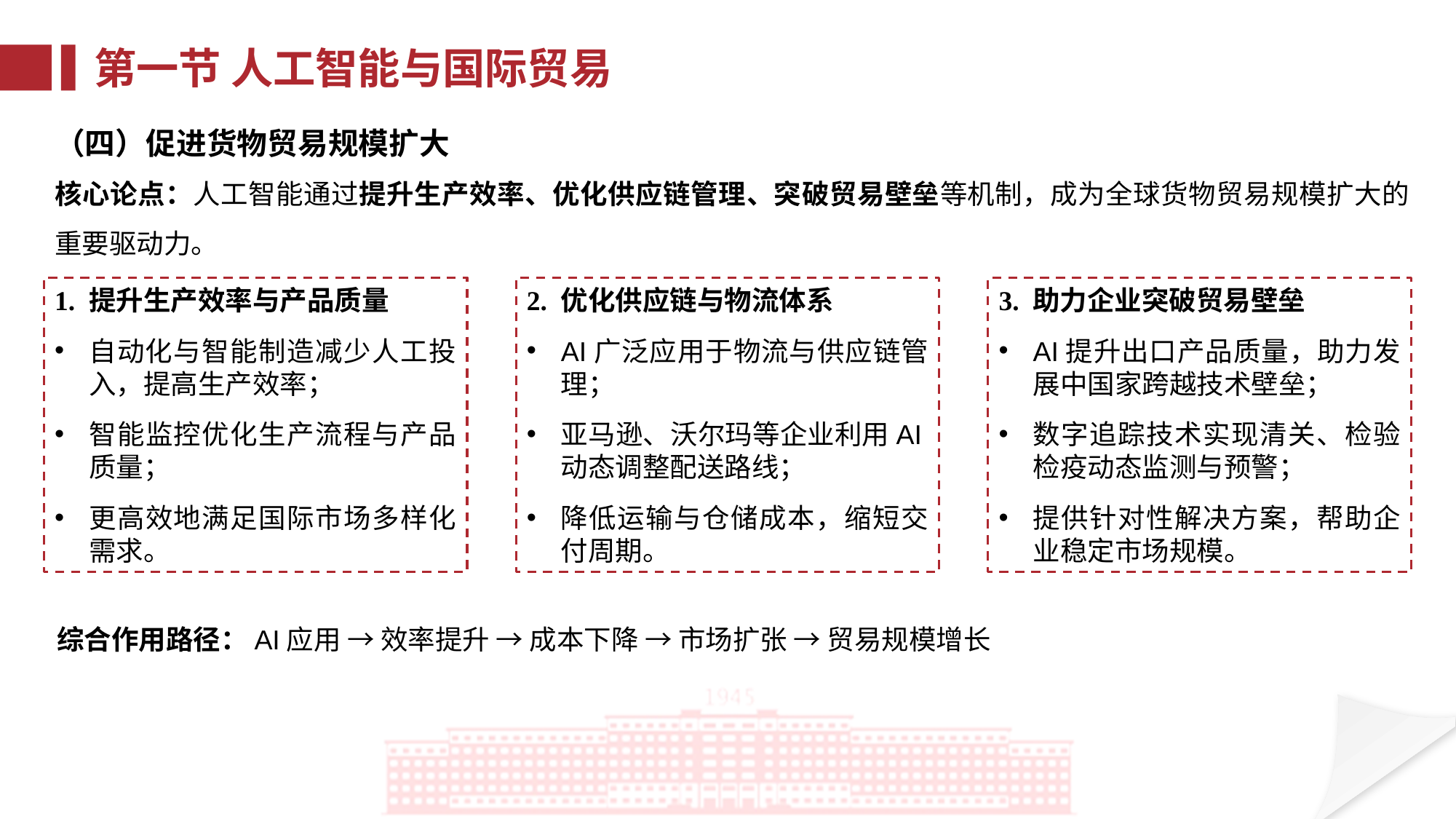

第一节 人工智能与国际贸易
（四）促进货物贸易规模扩大
核心论点：人工智能通过提升生产效率、优化供应链管理、突破贸易壁垒等机制，成为全球货物贸易规模扩大的重要驱动力。
2. 优化供应链与物流体系
AI广泛应用于物流与供应链管理；
亚马逊、沃尔玛等企业利用AI动态调整配送路线；
降低运输与仓储成本，缩短交付周期。
3. 助力企业突破贸易壁垒
AI提升出口产品质量，助力发展中国家跨越技术壁垒；
数字追踪技术实现清关、检验检疫动态监测与预警；
提供针对性解决方案，帮助企业稳定市场规模。
1. 提升生产效率与产品质量
自动化与智能制造减少人工投入，提高生产效率；
智能监控优化生产流程与产品质量；
更高效地满足国际市场多样化需求。
综合作用路径：AI应用 → 效率提升 → 成本下降 → 市场扩张 → 贸易规模增长